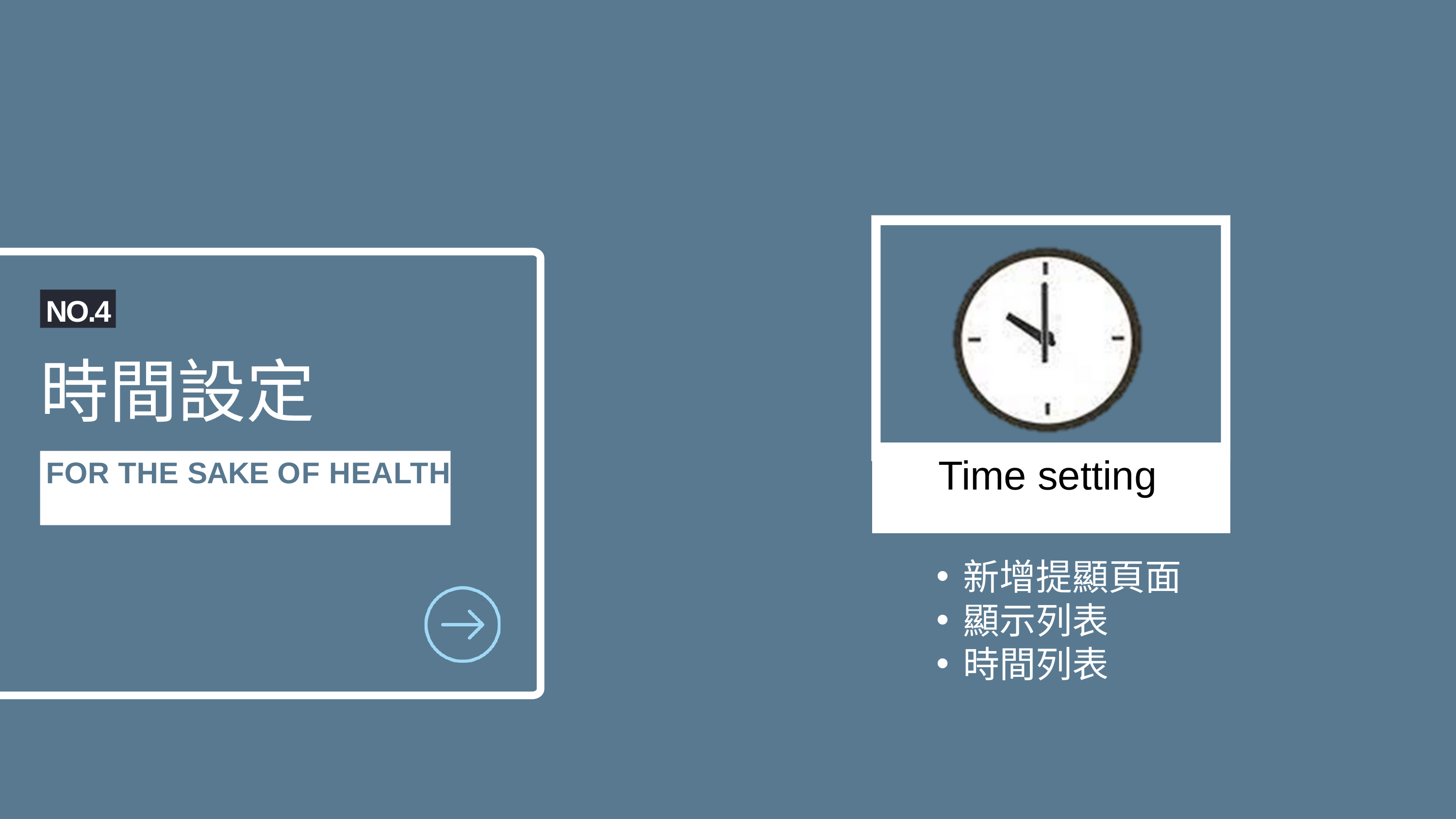

NO.4
時間設定

Time setting
FOR THE SAKE OF HEALTH
新增提顯頁面
顯示列表
時間列表